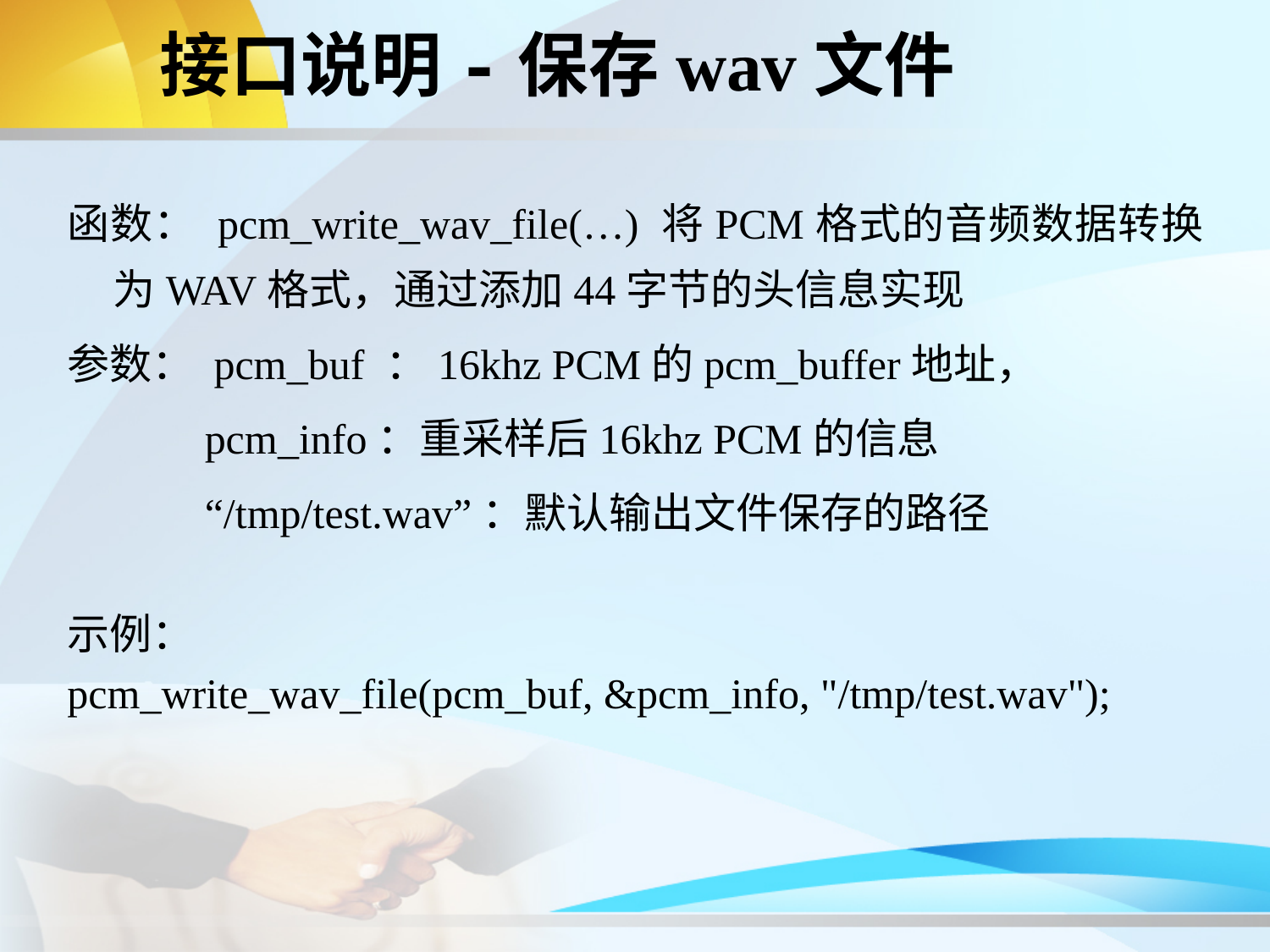

接口说明-保存wav文件
函数： pcm_write_wav_file(…) 将PCM格式的音频数据转换为WAV格式，通过添加44字节的头信息实现
参数： pcm_buf ：16khz PCM的pcm_buffer地址，
             pcm_info：重采样后16khz PCM的信息
             “/tmp/test.wav”：默认输出文件保存的路径

示例：
pcm_write_wav_file(pcm_buf, &pcm_info, "/tmp/test.wav");